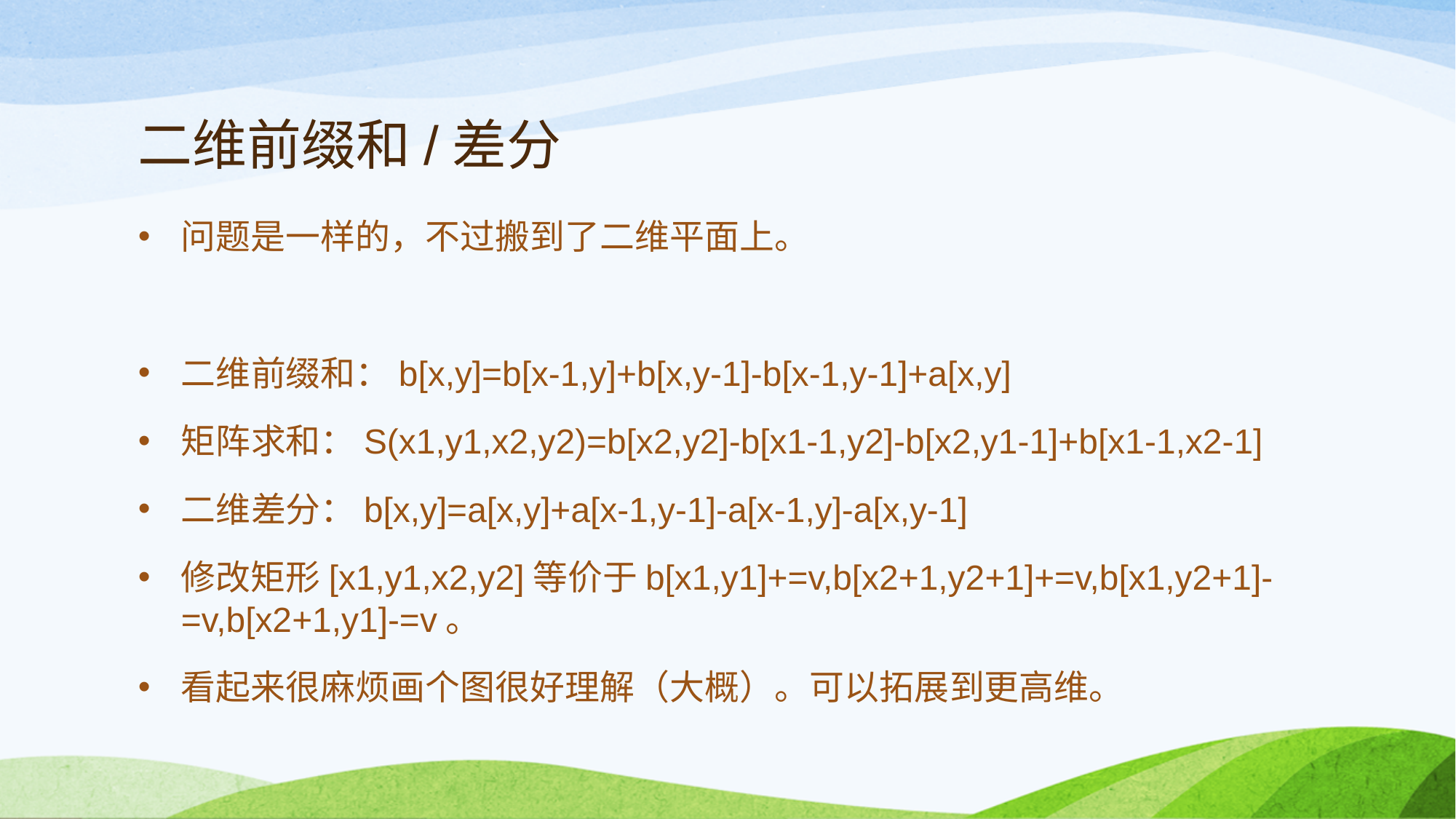

# 二维前缀和/差分
问题是一样的，不过搬到了二维平面上。

二维前缀和：b[x,y]=b[x-1,y]+b[x,y-1]-b[x-1,y-1]+a[x,y]
矩阵求和：S(x1,y1,x2,y2)=b[x2,y2]-b[x1-1,y2]-b[x2,y1-1]+b[x1-1,x2-1]
二维差分：b[x,y]=a[x,y]+a[x-1,y-1]-a[x-1,y]-a[x,y-1]
修改矩形[x1,y1,x2,y2]等价于b[x1,y1]+=v,b[x2+1,y2+1]+=v,b[x1,y2+1]-=v,b[x2+1,y1]-=v。
看起来很麻烦画个图很好理解（大概）。可以拓展到更高维。